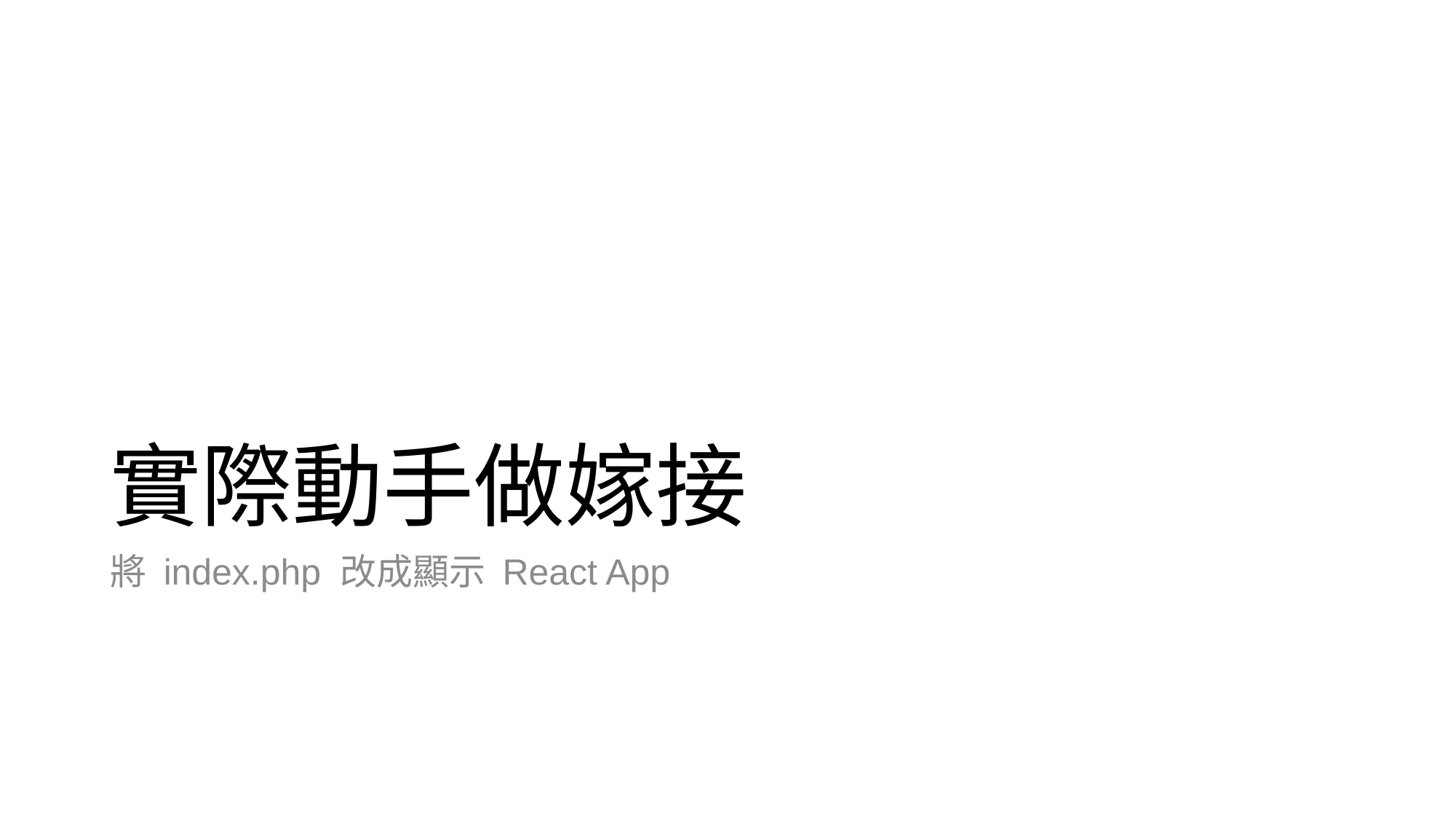

# 實際動手做嫁接
將 index.php 改成顯示 React App